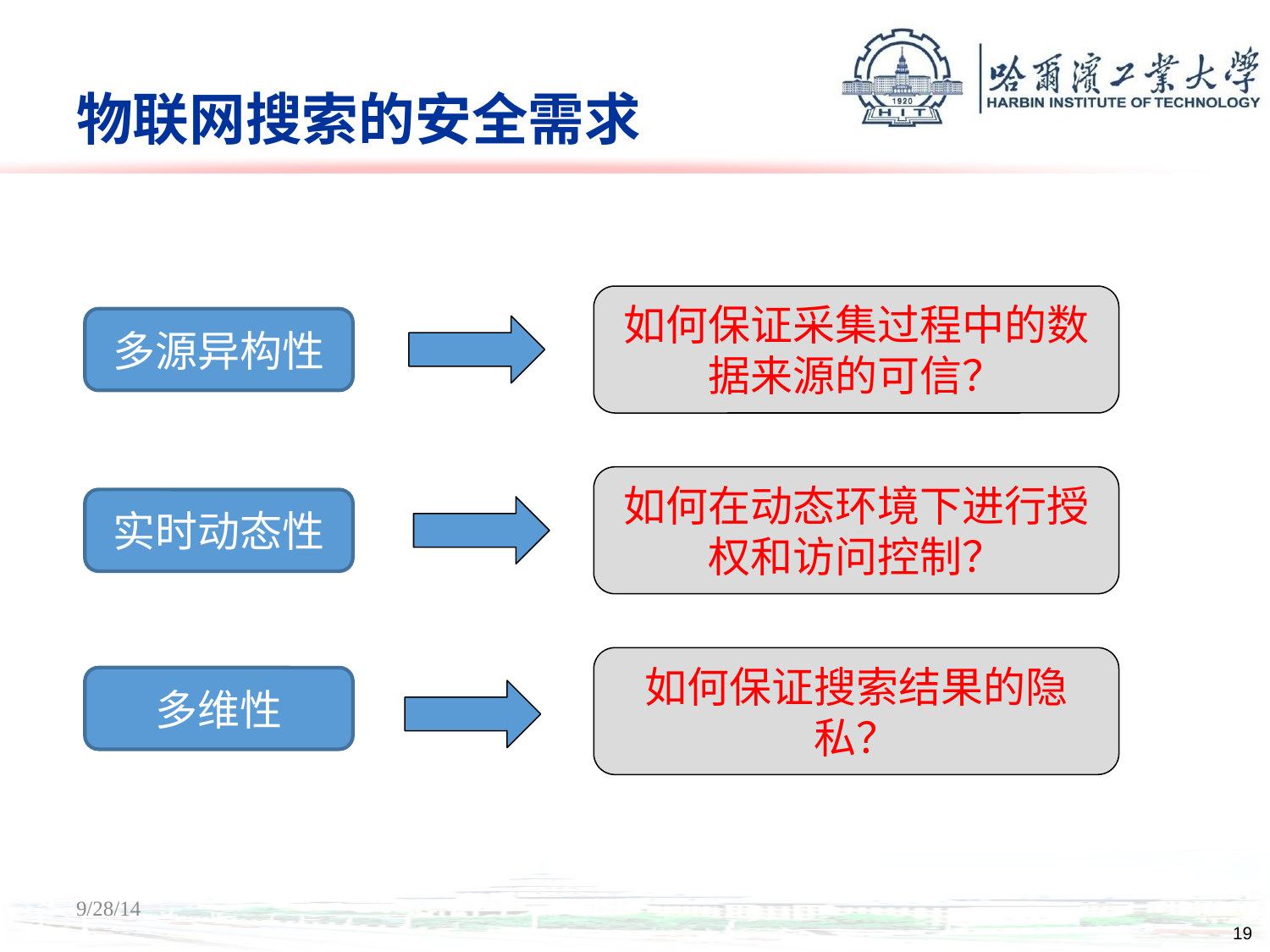

# 物联网搜索的安全需求
如何保证采集过程中的数据来源的可信？
多源异构性

如何在动态环境下进行授权和访问控制？
实时动态性

如何保证搜索结果的隐私？
多维性

9/28/14